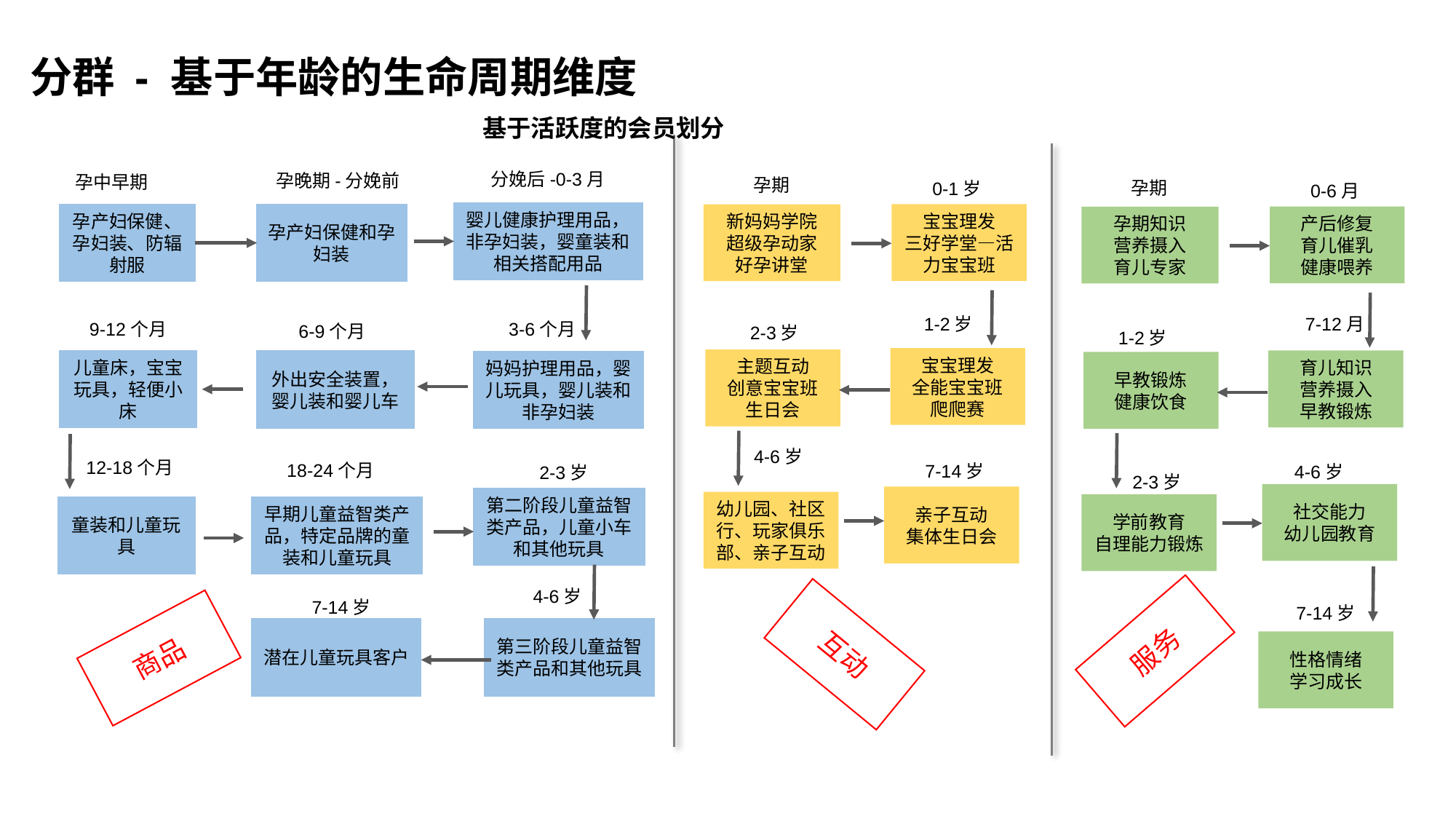

分群 - 基于年龄的生命周期维度

基于活跃度的会员划分
分娩后-0-3月
孕晚期-分娩前
孕中早期
孕期
孕期
0-1岁
0-6月
婴儿健康护理用品，非孕妇装，婴童装和相关搭配用品
宝宝理发
三好学堂—活力宝宝班
新妈妈学院
超级孕动家
好孕讲堂
孕产妇保健和孕妇装
孕产妇保健、孕妇装、防辐射服
产后修复
育儿催乳
健康喂养
孕期知识
营养摄入
育儿专家
1-2岁
7-12月
9-12个月
3-6个月
6-9个月
2-3岁
1-2岁
宝宝理发
全能宝宝班
爬爬赛
主题互动
创意宝宝班
生日会
育儿知识
营养摄入
早教锻炼
儿童床，宝宝玩具，轻便小床
外出安全装置，婴儿装和婴儿车
妈妈护理用品，婴儿玩具，婴儿装和非孕妇装
早教锻炼
健康饮食
4-6岁
12-18个月
18-24个月
7-14岁
4-6岁
2-3岁
2-3岁
社交能力
幼儿园教育
亲子互动
集体生日会
第二阶段儿童益智类产品，儿童小车和其他玩具
幼儿园、社区行、玩家俱乐部、亲子互动
学前教育
自理能力锻炼
早期儿童益智类产品，特定品牌的童装和儿童玩具
童装和儿童玩具
4-6岁
7-14岁
7-14岁
服务
互动
潜在儿童玩具客户
第三阶段儿童益智类产品和其他玩具
商品
性格情绪
学习成长